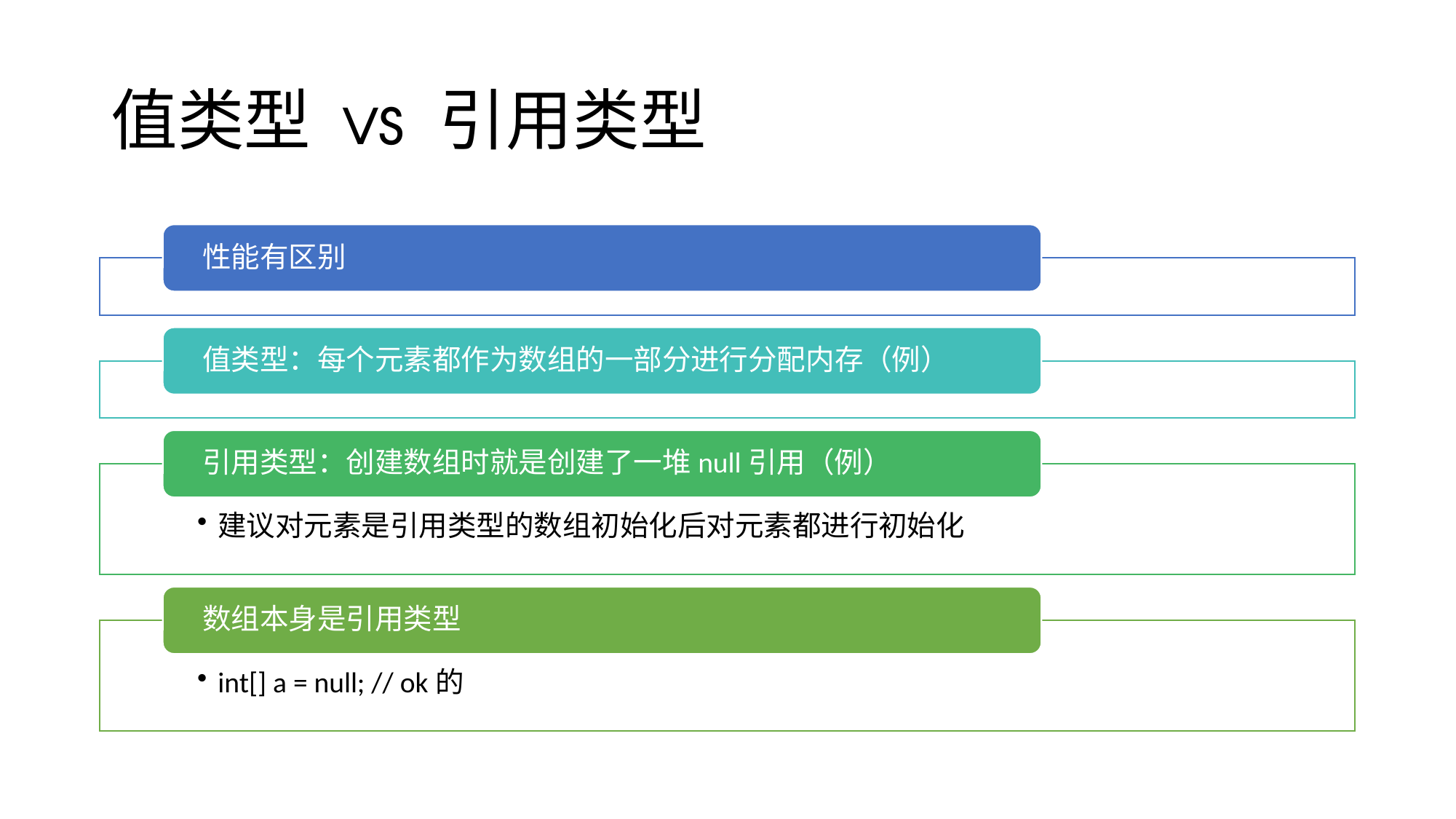

# 值类型 vs 引用类型
性能有区别
值类型：每个元素都作为数组的一部分进行分配内存（例）
建议对元素是引用类型的数组初始化后对元素都进行初始化
引用类型：创建数组时就是创建了一堆null引用（例）
int[] a = null; // ok的
数组本身是引用类型